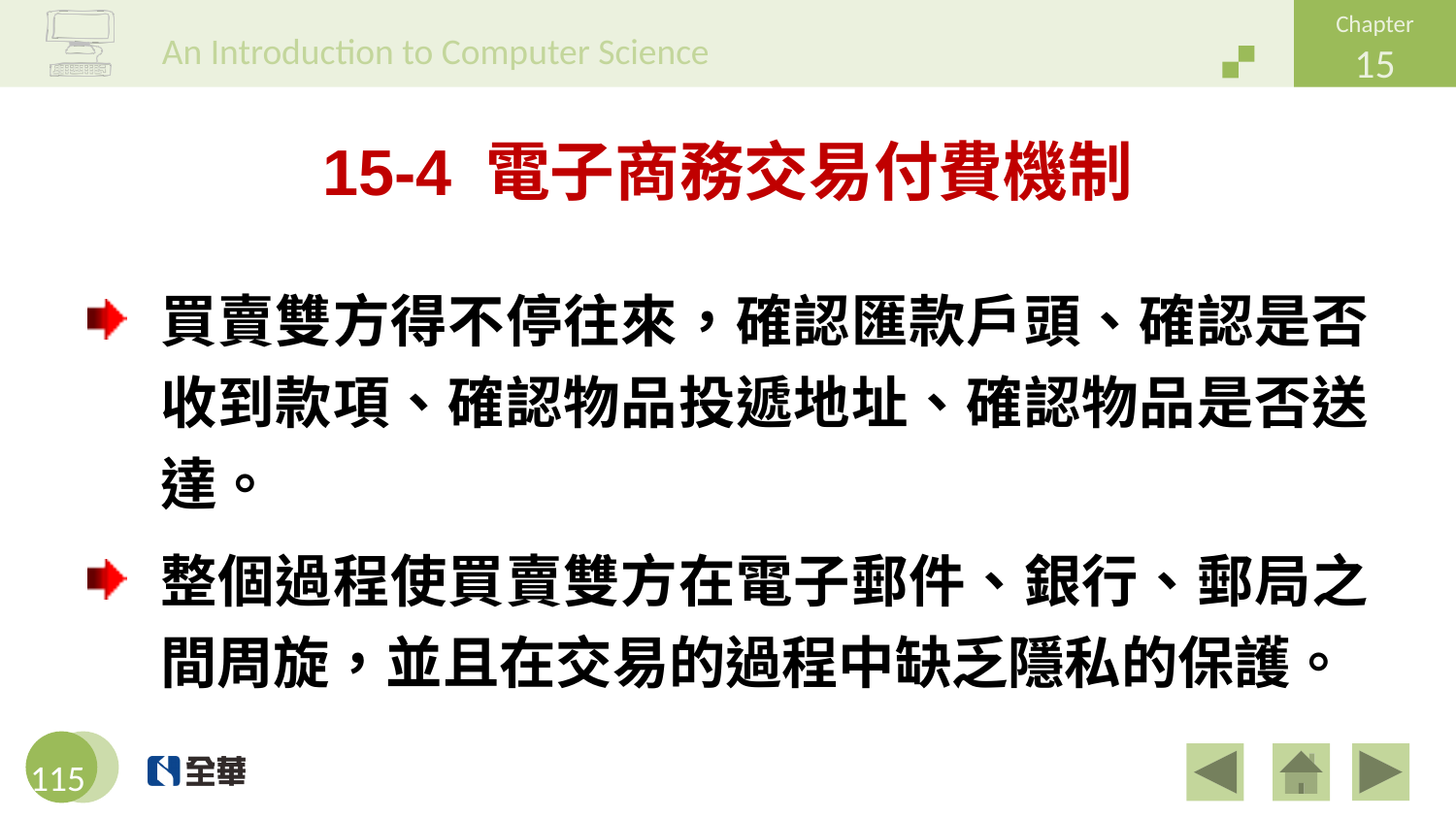

# 15-4 電子商務交易付費機制
買賣雙方得不停往來，確認匯款戶頭、確認是否收到款項、確認物品投遞地址、確認物品是否送達。
整個過程使買賣雙方在電子郵件、銀行、郵局之間周旋，並且在交易的過程中缺乏隱私的保護。